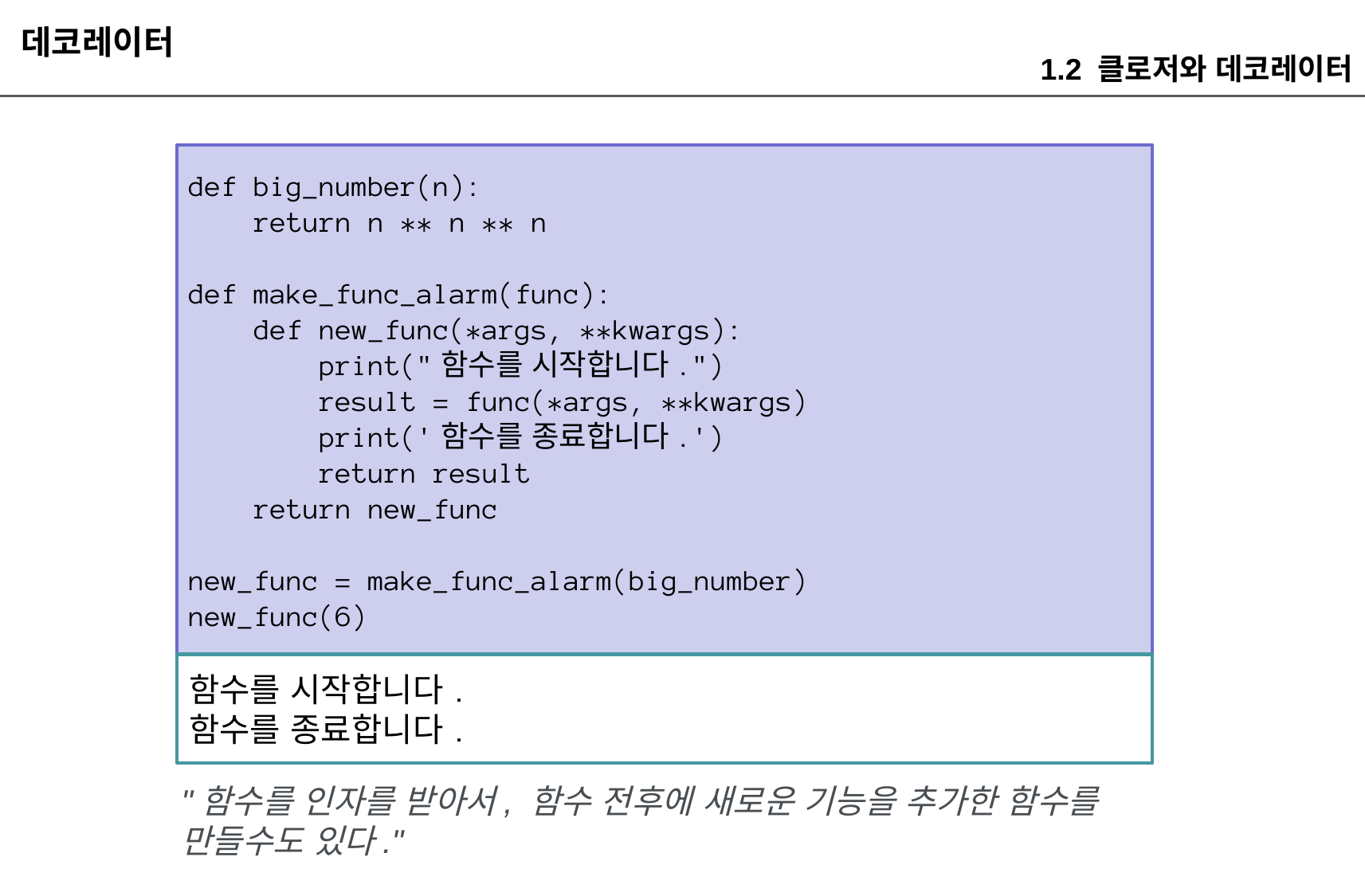

데코레이터
1.2 클로저와 데코레이터
def big_number(n):
    return n ** n ** n

def make_func_alarm(func):
    def new_func(*args, **kwargs):
        print("함수를 시작합니다.")
        result = func(*args, **kwargs)
        print('함수를 종료합니다.')
        return result
    return new_func

new_func = make_func_alarm(big_number)
new_func(6)
함수를 시작합니다.
함수를 종료합니다.
"함수를 인자를 받아서, 함수 전후에 새로운 기능을 추가한 함수를 만들수도 있다."